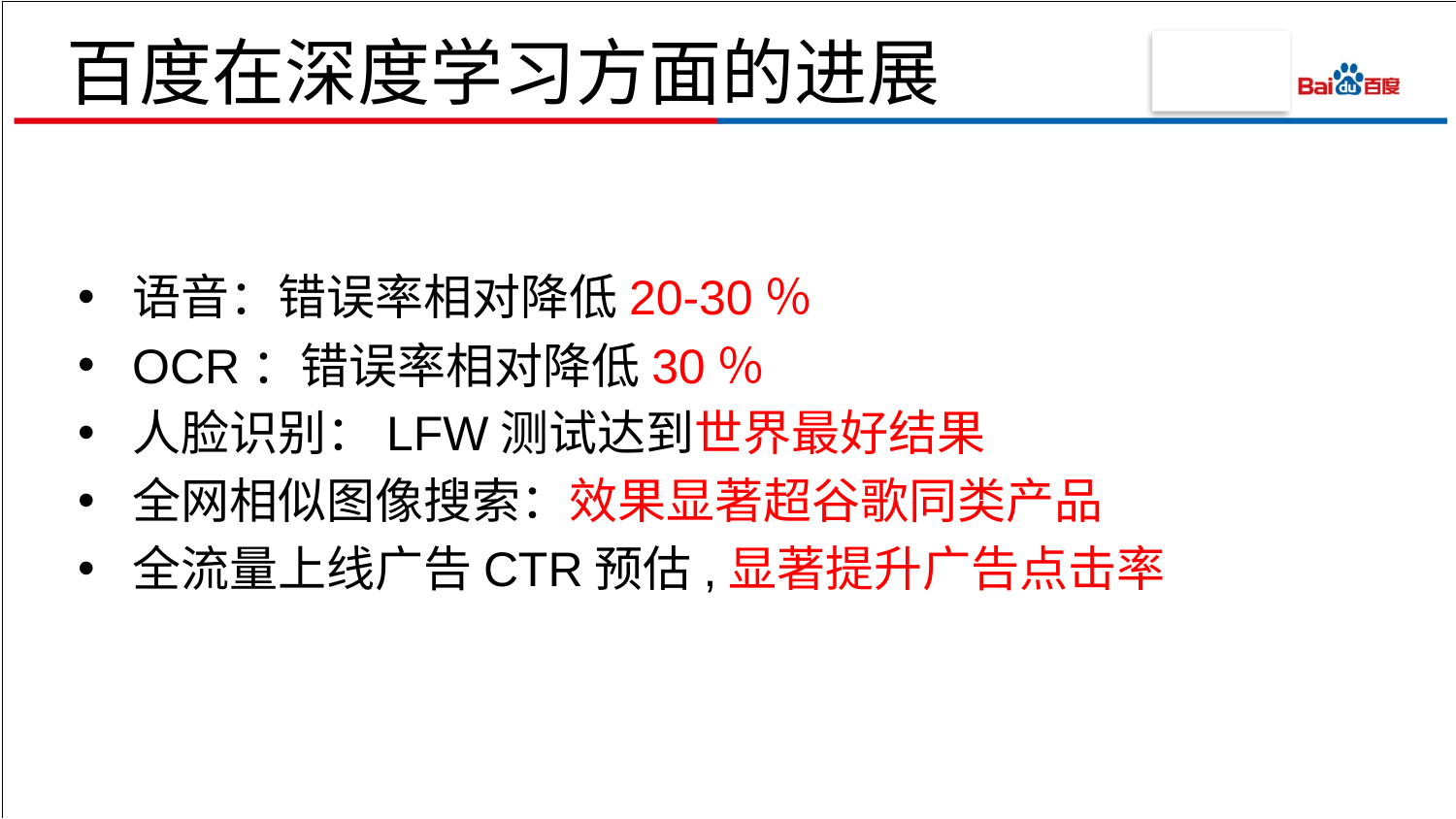

# 百度在深度学习方面的进展

语音：错误率相对降低20-30％
OCR：错误率相对降低30％
人脸识别：LFW测试达到世界最好结果
全网相似图像搜索：效果显著超谷歌同类产品
全流量上线广告CTR预估,显著提升广告点击率